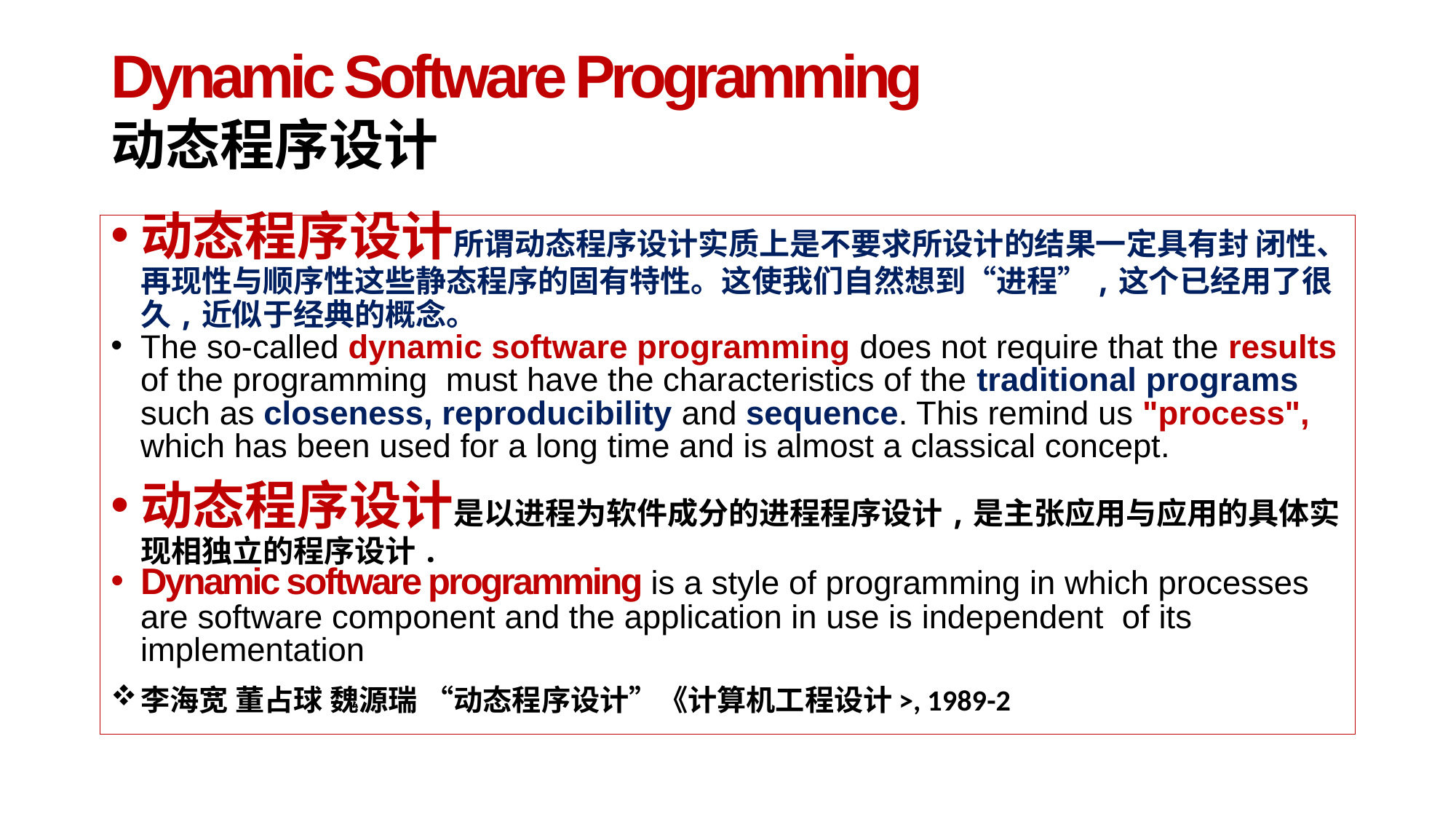

# Dynamic Software Programming 动态程序设计

动态程序设计所谓动态程序设计实质上是不要求所设计的结果一定具有封 闭性、再现性与顺序性这些静态程序的固有特性。这使我们自然想到“进程”,这个已经用了很久,近似于经典的概念。
The so-called dynamic software programming does not require that the results of the programming  must have the characteristics of the traditional programs such as closeness, reproducibility and sequence. This remind us "process", which has been used for a long time and is almost a classical concept.
动态程序设计是以进程为软件成分的进程程序设计,是主张应用与应用的具体实现相独立的程序设计.
Dynamic software programming is a style of programming in which processes are software component and the application in use is independent  of its implementation
李海宽 董占球 魏源瑞 “动态程序设计”《计算机工程设计>, 1989-2